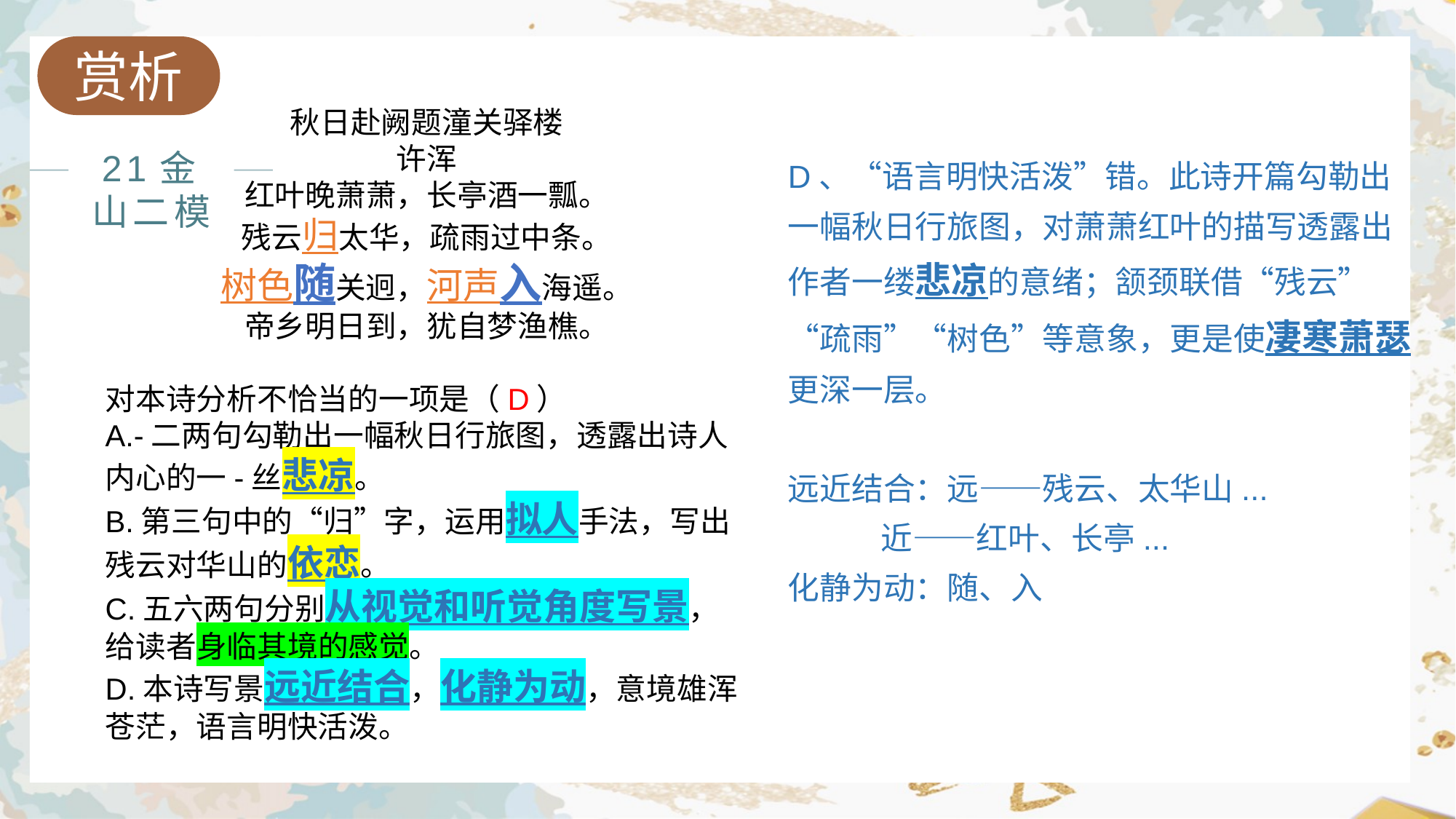

赏析
秋日赴阙题潼关驿楼
许浑
红叶晚萧萧，长亭酒一瓢。
残云归太华，疏雨过中条。
树色随关迥，河声入海遥。
帝乡明日到，犹自梦渔樵。

对本诗分析不恰当的一项是（D）
A.-二两句勾勒出一幅秋日行旅图，透露出诗人内心的一-丝悲凉。
B.第三句中的“归”字，运用拟人手法，写出残云对华山的依恋。
C.五六两句分别从视觉和听觉角度写景，给读者身临其境的感觉。
D.本诗写景远近结合，化静为动，意境雄浑苍茫，语言明快活泼。
21金山二模
D、“语言明快活泼”错。此诗开篇勾勒出一幅秋日行旅图，对萧萧红叶的描写透露出作者一缕悲凉的意绪；颔颈联借“残云”“疏雨”“树色”等意象，更是使凄寒萧瑟更深一层。

远近结合：远——残云、太华山...
            近——红叶、长亭...
化静为动：随、入